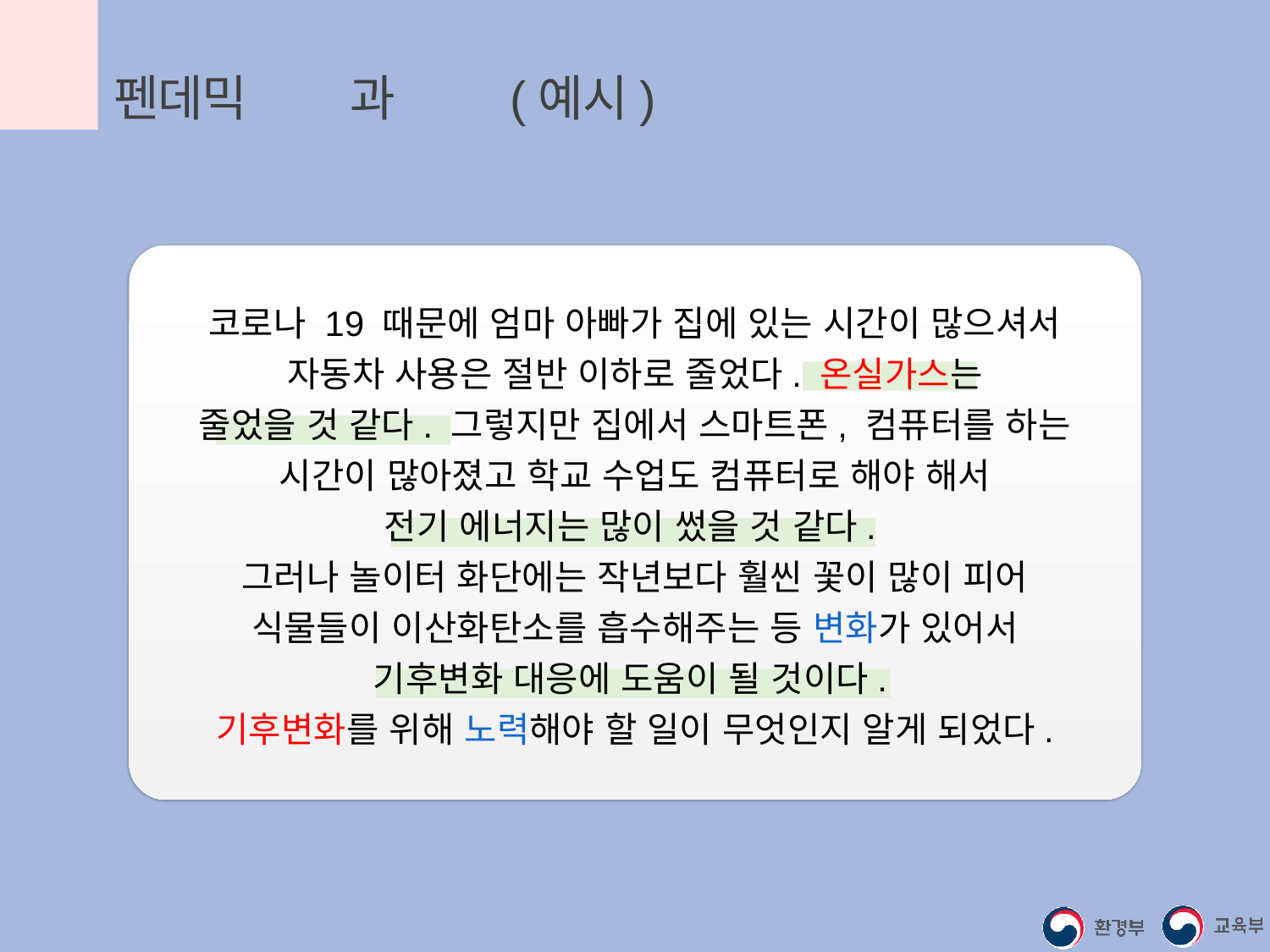

펜데믹 이전과 이후(예시)

코로나 19 때문에 엄마 아빠가 집에 있는 시간이 많으셔서
자동차 사용은 절반 이하로 줄었다. 온실가스는
줄었을 것 같다. 그렇지만 집에서 스마트폰, 컴퓨터를 하는
시간이 많아졌고 학교 수업도 컴퓨터로 해야 해서
전기 에너지는 많이 썼을 것 같다.
그러나 놀이터 화단에는 작년보다 훨씬 꽃이 많이 피어
식물들이 이산화탄소를 흡수해주는 등 변화가 있어서
기후변화 대응에 도움이 될 것이다.
기후변화를 위해 노력해야 할 일이 무엇인지 알게 되었다.